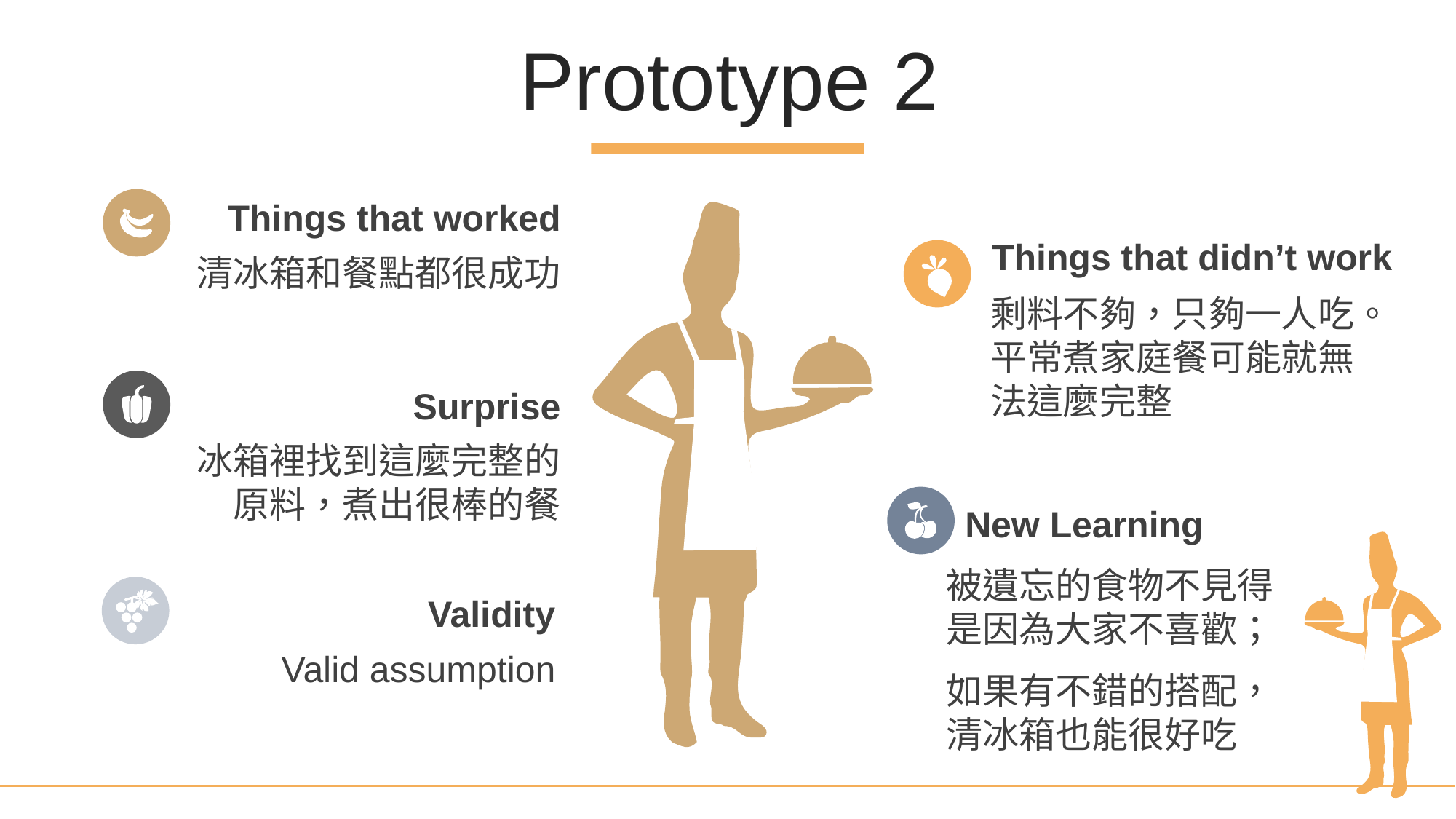

Prototype 2

Things that worked
清冰箱和餐點都很成功

Things that didn’t work
剩料不夠，只夠一人吃。平常煮家庭餐可能就無法這麼完整

Surprise
冰箱裡找到這麼完整的原料，煮出很棒的餐

New Learning
被遺忘的食物不見得是因為大家不喜歡；
如果有不錯的搭配，清冰箱也能很好吃

Validity
Valid assumption